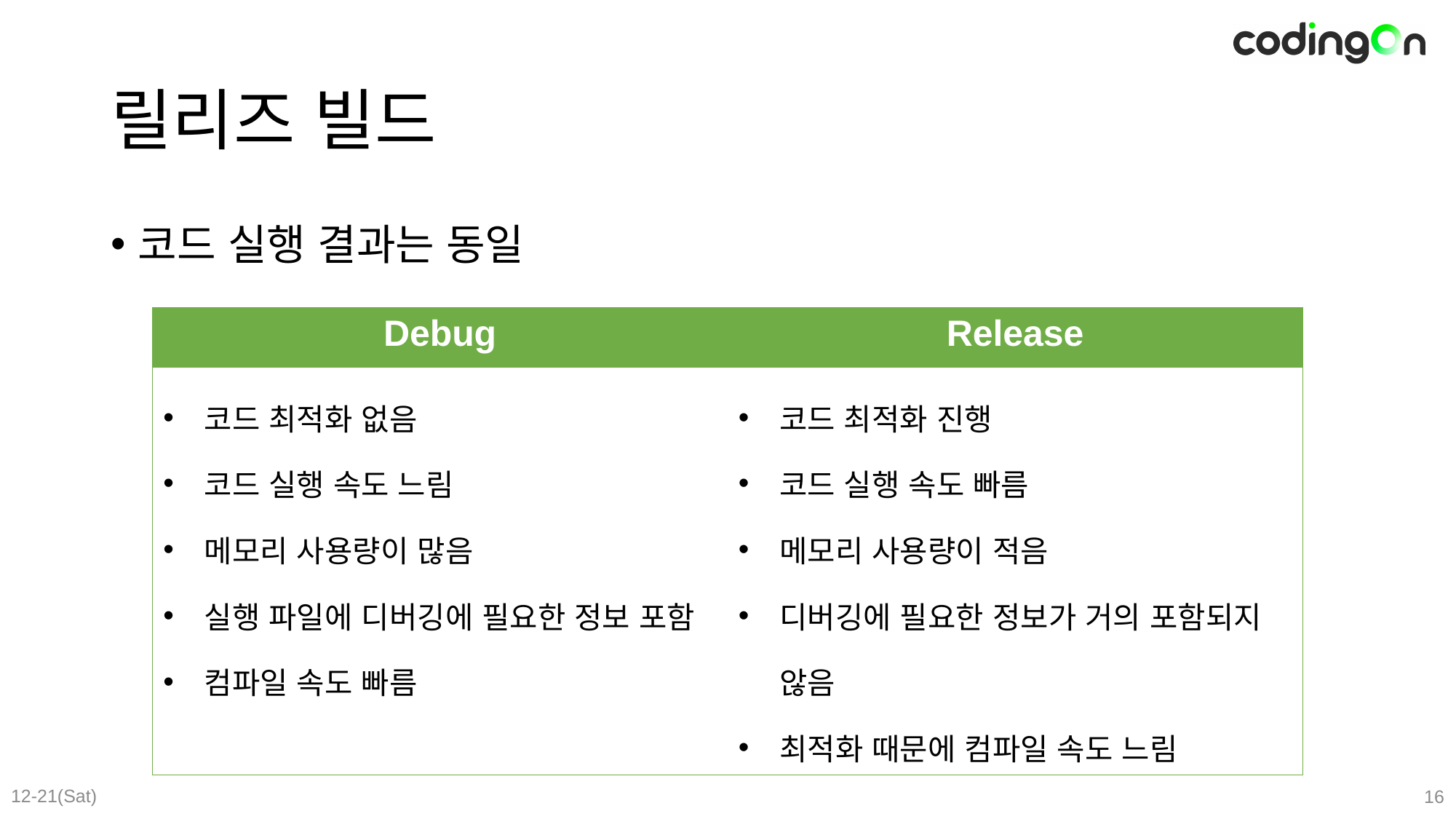

# 릴리즈 빌드
코드 실행 결과는 동일
| Debug | Release |
| --- | --- |
| 코드 최적화 없음 코드 실행 속도 느림 메모리 사용량이 많음 실행 파일에 디버깅에 필요한 정보 포함 컴파일 속도 빠름 | 코드 최적화 진행 코드 실행 속도 빠름 메모리 사용량이 적음 디버깅에 필요한 정보가 거의 포함되지 않음 최적화 때문에 컴파일 속도 느림 |
12-21(Sat)
16